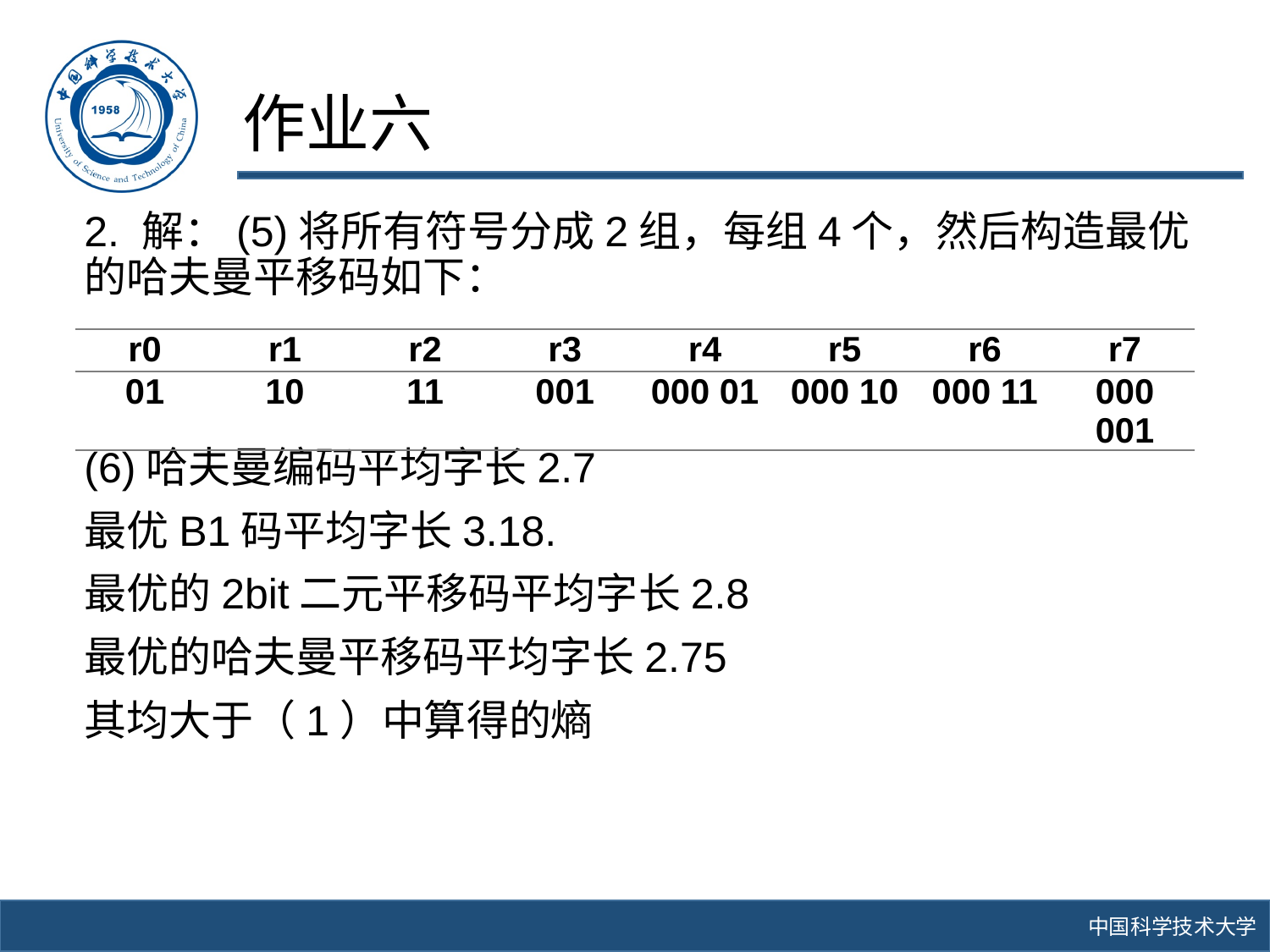

# 作业六
2. 解：(5)将所有符号分成2组，每组4个，然后构造最优的哈夫曼平移码如下：

(6)哈夫曼编码平均字长2.7
最优B1码平均字长3.18.
最优的2bit二元平移码平均字长2.8
最优的哈夫曼平移码平均字长2.75
其均大于（1）中算得的熵
| r0 | r1 | r2 | r3 | r4 | r5 | r6 | r7 |
| --- | --- | --- | --- | --- | --- | --- | --- |
| 01 | 10 | 11 | 001 | 000 01 | 000 10 | 000 11 | 000 001 |